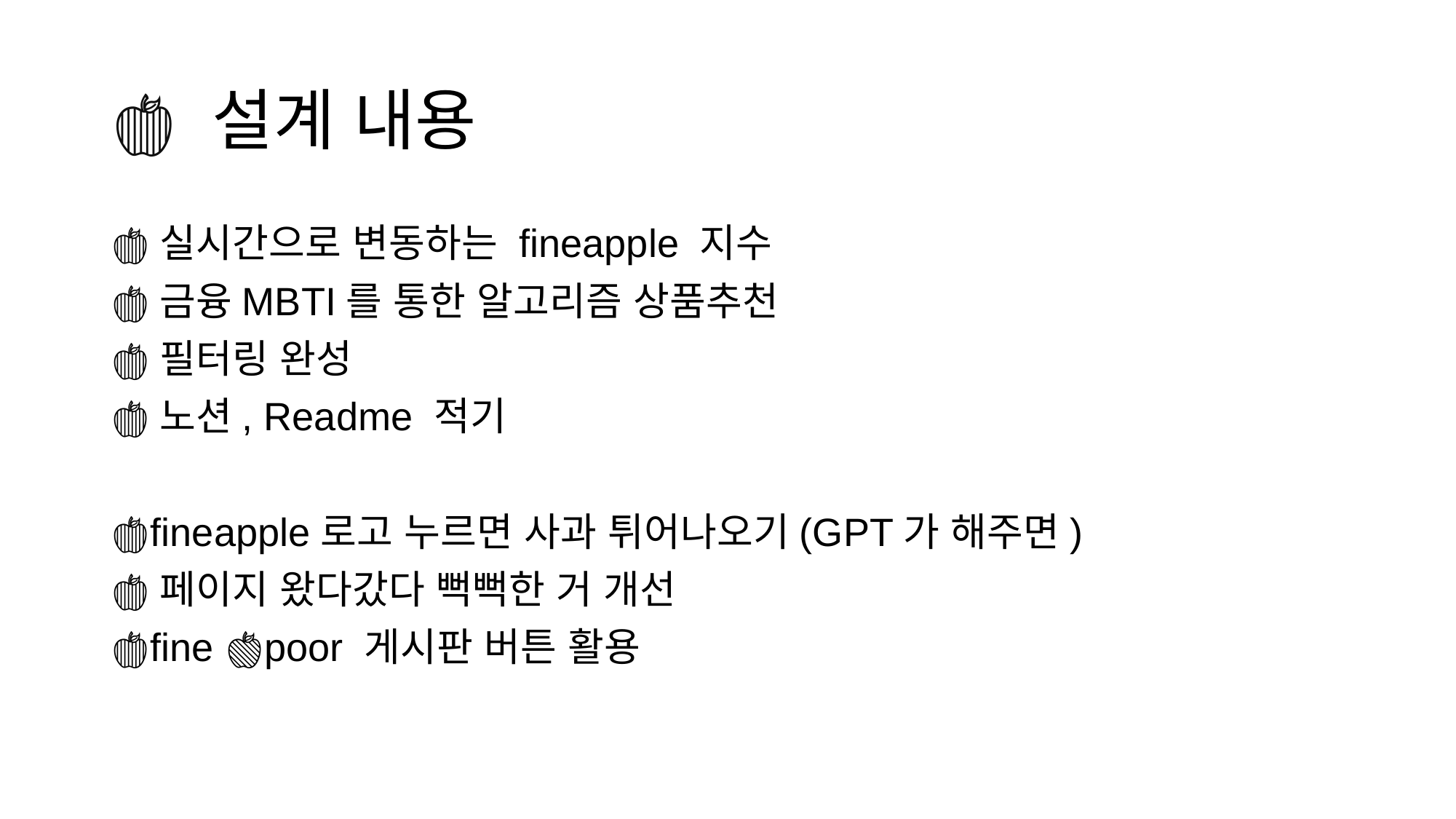

# 🍎 설계 내용
🍎실시간으로 변동하는 fineapple 지수
🍎금융MBTI를 통한 알고리즘 상품추천
🍎필터링 완성
🍎노션, Readme 적기

🍎fineapple로고 누르면 사과 튀어나오기(GPT가 해주면)
🍎페이지 왔다갔다 뻑뻑한 거 개선
🍎fine 🍏poor 게시판 버튼 활용